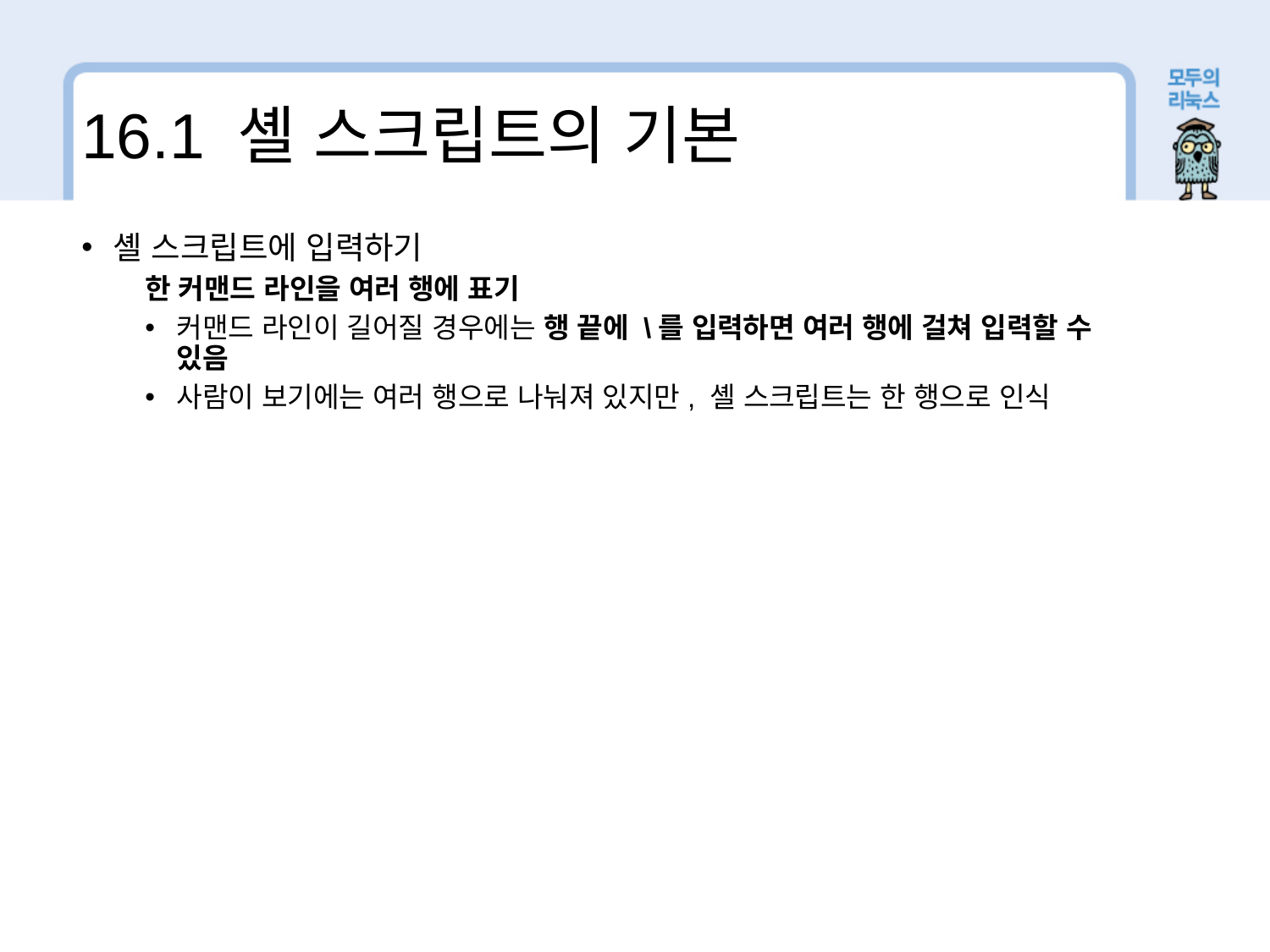

16.1 셸 스크립트의 기본
셸 스크립트에 입력하기
한 커맨드 라인을 여러 행에 표기
커맨드 라인이 길어질 경우에는 행 끝에 \를 입력하면 여러 행에 걸쳐 입력할 수 있음
사람이 보기에는 여러 행으로 나눠져 있지만, 셸 스크립트는 한 행으로 인식